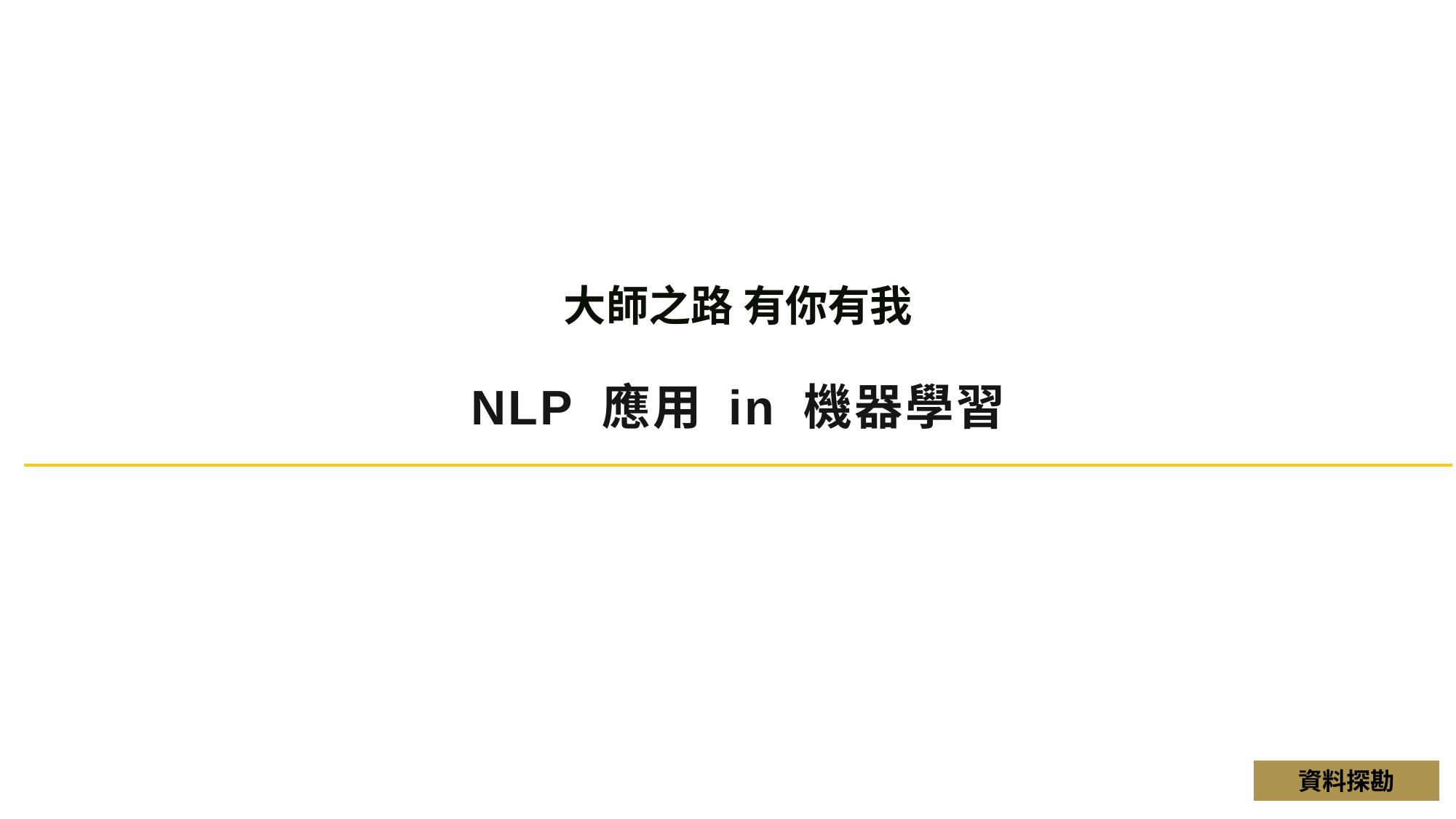

# 大師之路 有你有我
NLP 應用 in 機器學習
資料探勘